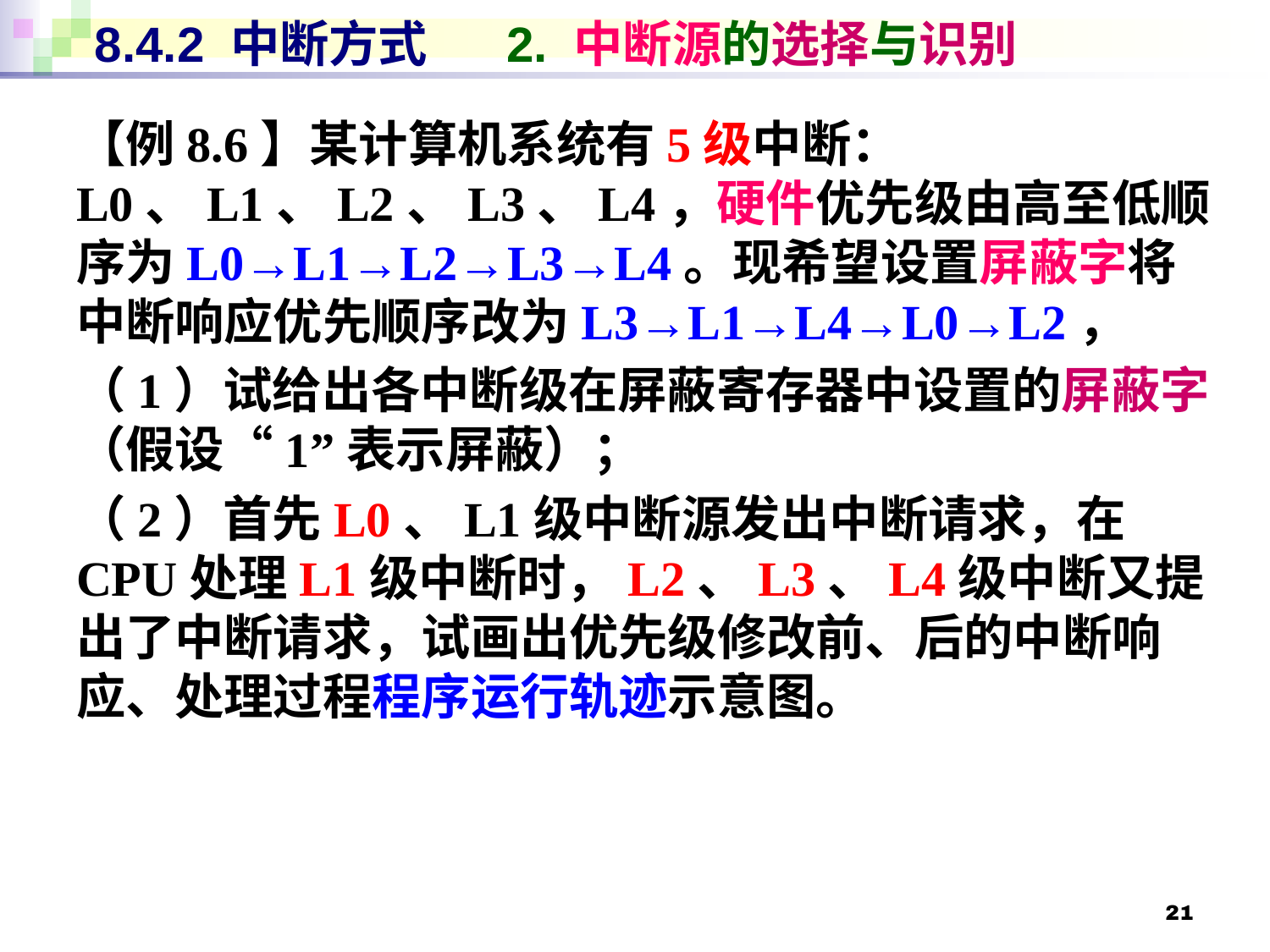

# 8.4.2 中断方式      2. 中断源的选择与识别
【例8.6】某计算机系统有5级中断：L0、L1、L2、L3、L4，硬件优先级由高至低顺序为L0→L1→L2→L3→L4。现希望设置屏蔽字将中断响应优先顺序改为L3→L1→L4→L0→L2，
（1）试给出各中断级在屏蔽寄存器中设置的屏蔽字（假设“1”表示屏蔽）；
（2）首先L0、L1级中断源发出中断请求，在CPU处理L1级中断时，L2、L3、L4级中断又提出了中断请求，试画出优先级修改前、后的中断响应、处理过程程序运行轨迹示意图。
21